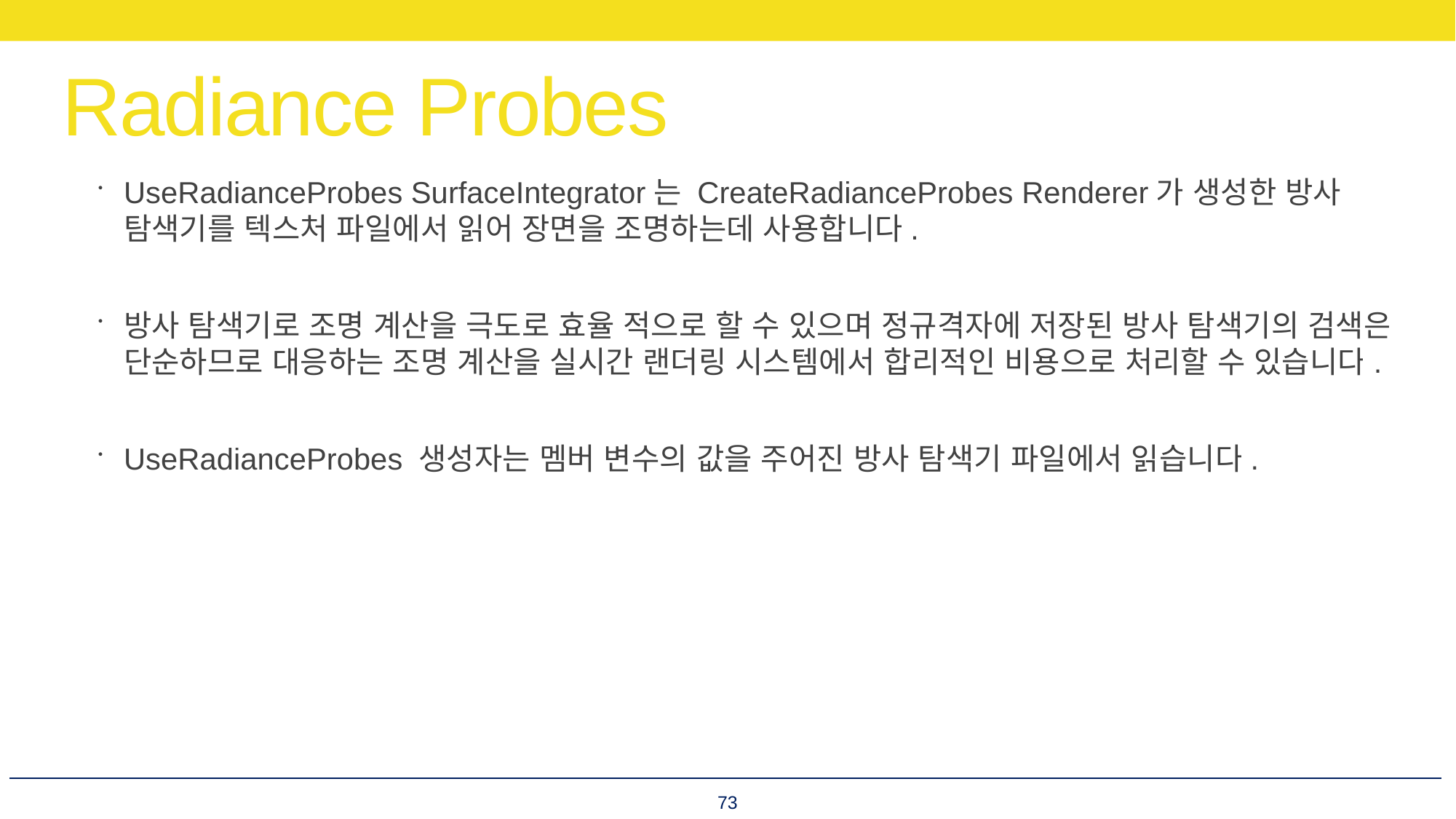

# Radiance Probes
UseRadianceProbes SurfaceIntegrator는 CreateRadianceProbes Renderer가 생성한 방사 탐색기를 텍스처 파일에서 읽어 장면을 조명하는데 사용합니다.

방사 탐색기로 조명 계산을 극도로 효율 적으로 할 수 있으며 정규격자에 저장된 방사 탐색기의 검색은 단순하므로 대응하는 조명 계산을 실시간 랜더링 시스템에서 합리적인 비용으로 처리할 수 있습니다.

UseRadianceProbes 생성자는 멤버 변수의 값을 주어진 방사 탐색기 파일에서 읽습니다.

73